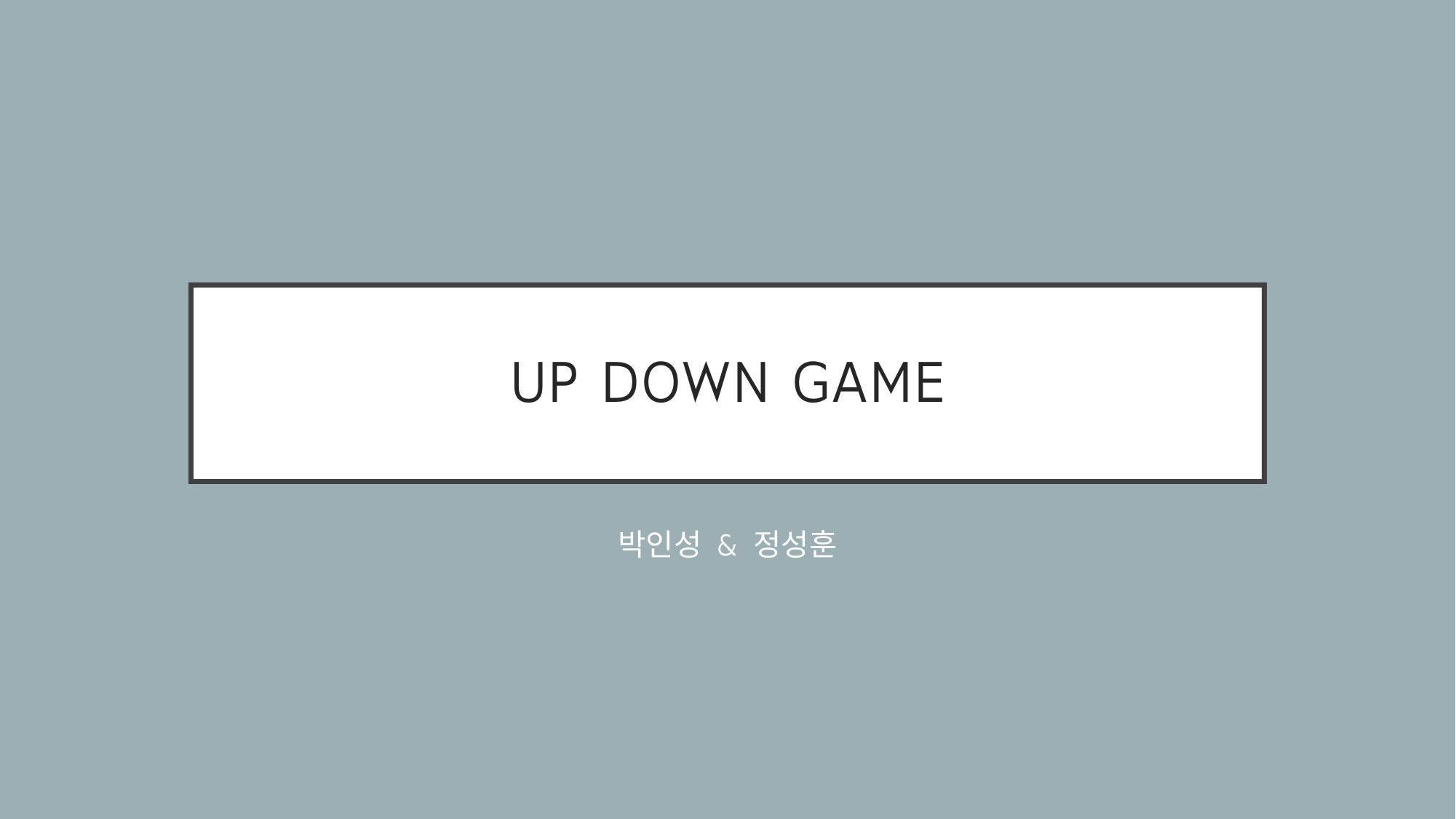

# Up down game
박인성 & 정성훈